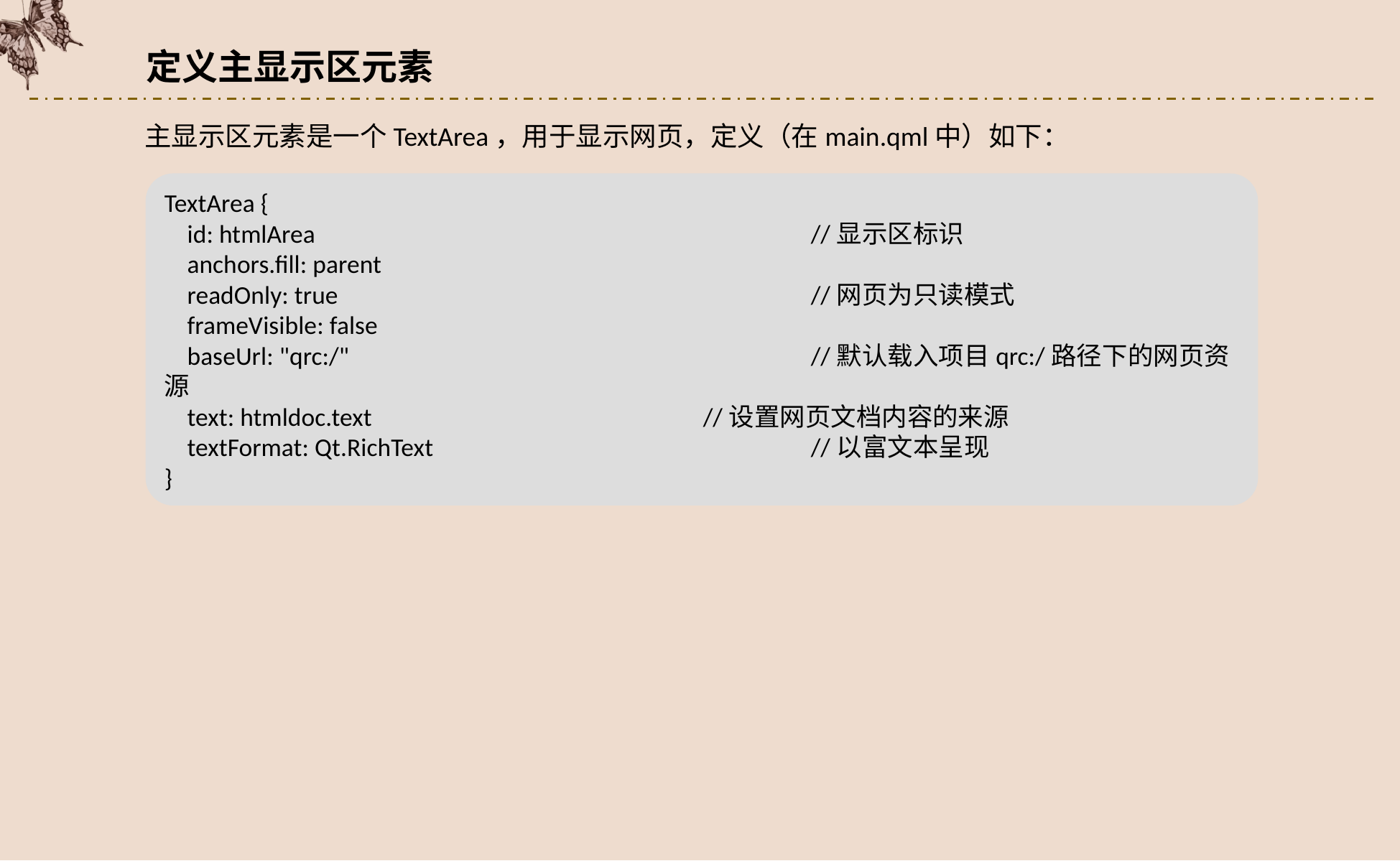

定义主显示区元素
主显示区元素是一个TextArea，用于显示网页，定义（在main.qml中）如下：
TextArea {
    id: htmlArea					//显示区标识
    anchors.fill: parent
    readOnly: true					//网页为只读模式
    frameVisible: false
    baseUrl: "qrc:/"					//默认载入项目qrc:/路径下的网页资源
    text: htmldoc.text				//设置网页文档内容的来源
    textFormat: Qt.RichText				//以富文本呈现
}